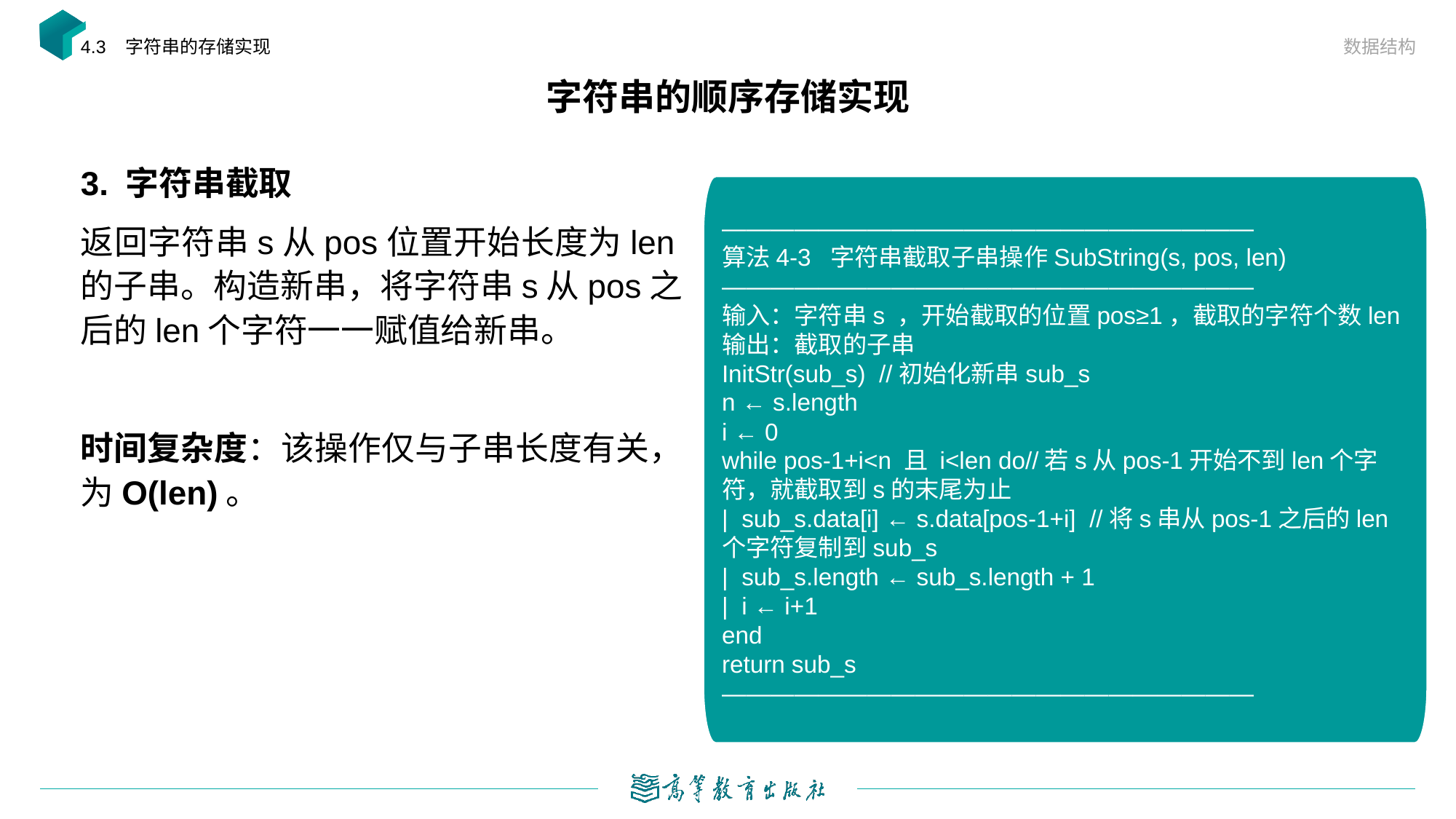

数据结构
4.3   字符串的存储实现
# 字符串的顺序存储实现
3. 字符串截取
返回字符串s从pos位置开始长度为len的子串。构造新串，将字符串s从pos之后的len个字符一一赋值给新串。

时间复杂度：该操作仅与子串长度有关，为O(len)。
——————————————————————
算法4-3  字符串截取子串操作SubString(s, pos, len)
——————————————————————
输入：字符串s ，开始截取的位置pos≥1，截取的字符个数len
输出：截取的子串
InitStr(sub_s)  //初始化新串sub_s
n ← s.length
i ← 0
while pos-1+i<n 且 i<len do//若s从pos-1开始不到len个字符，就截取到s的末尾为止
|  sub_s.data[i] ← s.data[pos-1+i]  //将s串从pos-1之后的len个字符复制到sub_s
|  sub_s.length ← sub_s.length + 1
|  i ← i+1
end
return sub_s
——————————————————————